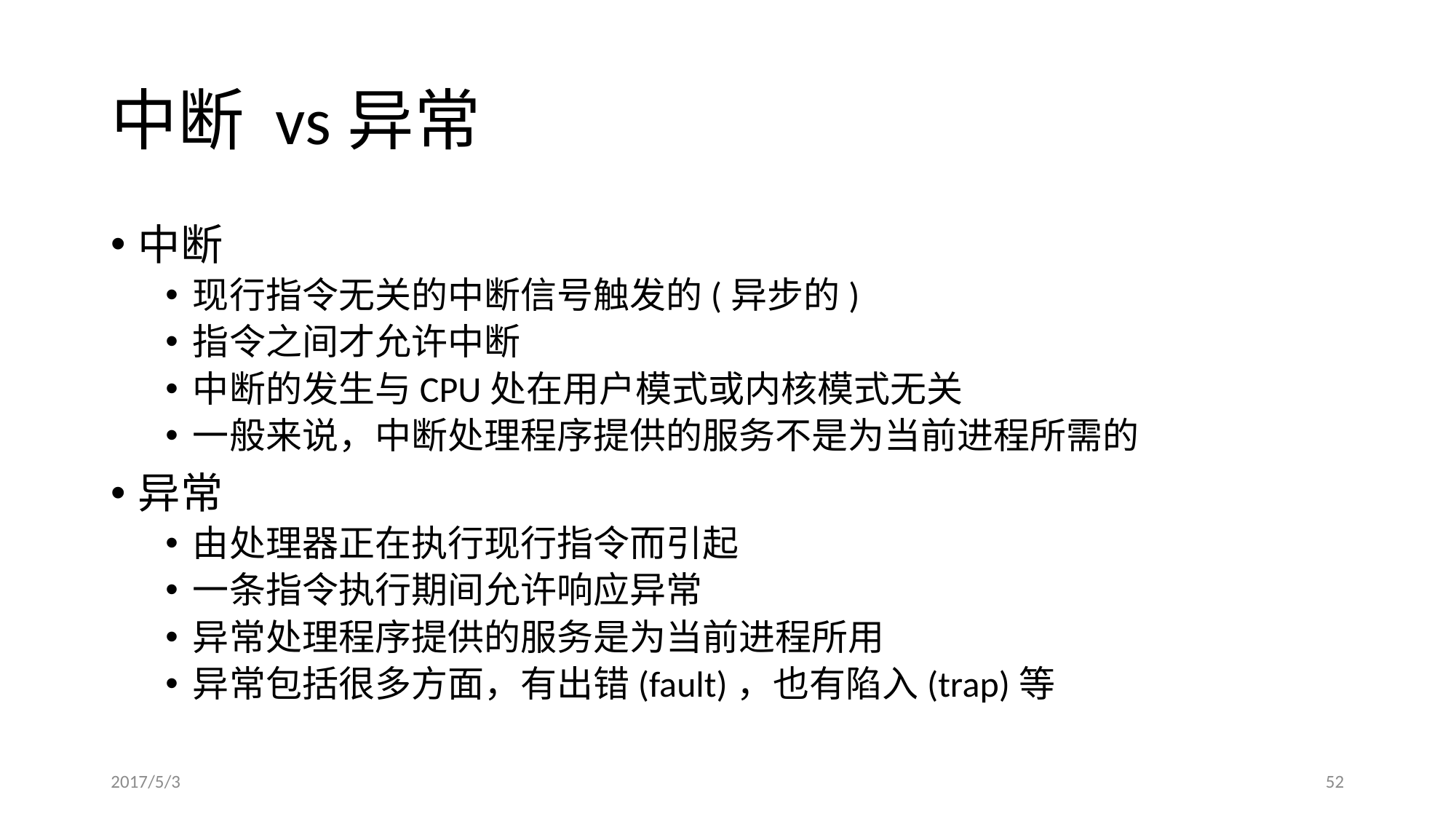

# 中断 vs异常
中断
现行指令无关的中断信号触发的(异步的)
指令之间才允许中断
中断的发生与CPU处在用户模式或内核模式无关
一般来说，中断处理程序提供的服务不是为当前进程所需的
异常
由处理器正在执行现行指令而引起
一条指令执行期间允许响应异常
异常处理程序提供的服务是为当前进程所用
异常包括很多方面，有出错(fault)，也有陷入(trap)等
2017/5/3
52